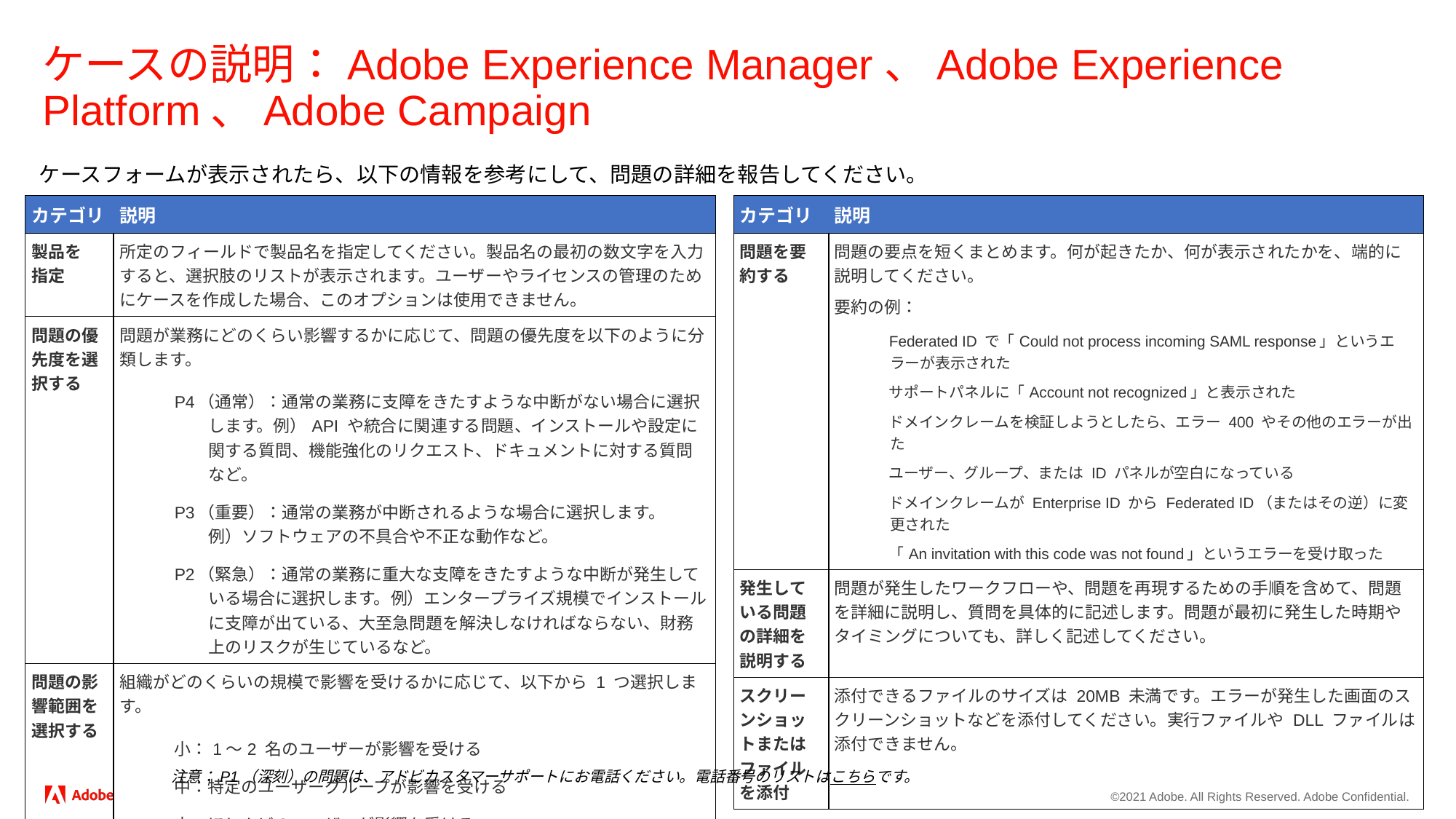

# ケースの説明：Adobe Experience Manager、Adobe Experience Platform、Adobe Campaign
ケースフォームが表示されたら、以下の情報を参考にして、問題の詳細を報告してください。

| カテゴリ | 説明 |
| --- | --- |
| 製品を 指定 | 所定のフィールドで製品名を指定してください。製品名の最初の数文字を入力すると、選択肢のリストが表示されます。ユーザーやライセンスの管理のためにケースを作成した場合、このオプションは使用できません。 |
| 問題の優先度を選択する | 問題が業務にどのくらい影響するかに応じて、問題の優先度を以下のように分類します。 P4（通常）：通常の業務に支障をきたすような中断がない場合に選択します。例）API や統合に関連する問題、インストールや設定に関する質問、機能強化のリクエスト、ドキュメントに対する質問など。 P3（重要）：通常の業務が中断されるような場合に選択します。 例）ソフトウェアの不具合や不正な動作など。  P2（緊急）：通常の業務に重大な支障をきたすような中断が発生している場合に選択します。例）エンタープライズ規模でインストールに支障が出ている、大至急問題を解決しなければならない、財務上のリスクが生じているなど。 |
| 問題の影響範囲を選択する | 組織がどのくらいの規模で影響を受けるかに応じて、以下から 1 つ選択します。 小：1～2 名のユーザーが影響を受ける 中：特定のユーザーグループが影響を受ける 大：ほとんどのユーザーが影響を受ける |
| カテゴリ | 説明 |
| --- | --- |
| 問題を要約する | 問題の要点を短くまとめます。何が起きたか、何が表示されたかを、端的に説明してください。  要約の例： Federated ID で「Could not process incoming SAML response」というエラーが表示された サポートパネルに「Account not recognized」と表示された ドメインクレームを検証しようとしたら、エラー 400 やその他のエラーが出た ユーザー、グループ、または ID パネルが空白になっている ドメインクレームが Enterprise ID から Federated ID（またはその逆）に変更された 「An invitation with this code was not found」というエラーを受け取った |
| 発生している問題の詳細を説明する | 問題が発生したワークフローや、問題を再現するための手順を含めて、問題を詳細に説明し、質問を具体的に記述します。問題が最初に発生した時期やタイミングについても、詳しく記述してください。 |
| スクリーンショットまたはファイルを添付 | 添付できるファイルのサイズは 20MB 未満です。エラーが発生した画面のスクリーンショットなどを添付してください。実行ファイルや DLL ファイルは添付できません。 |
注意：P1（深刻）の問題は、アドビカスタマーサポートにお電話ください。電話番号のリストはこちらです。